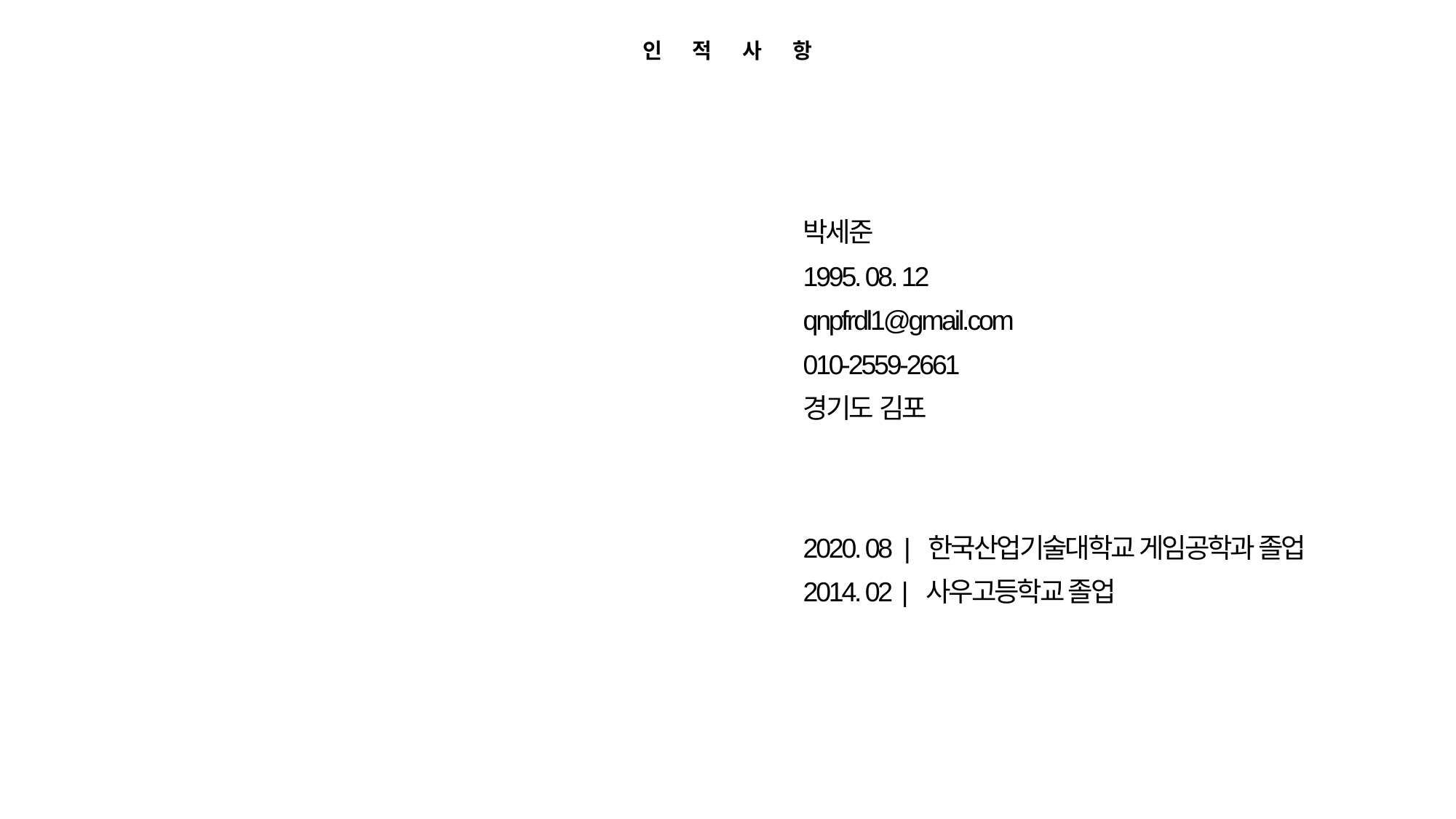

인적사항
박세준
1995. 08. 12
qnpfrdl1@gmail.com
010-2559-2661
경기도 김포
2020. 08  |  한국산업기술대학교 게임공학과 졸업
2014. 02  |  사우고등학교 졸업